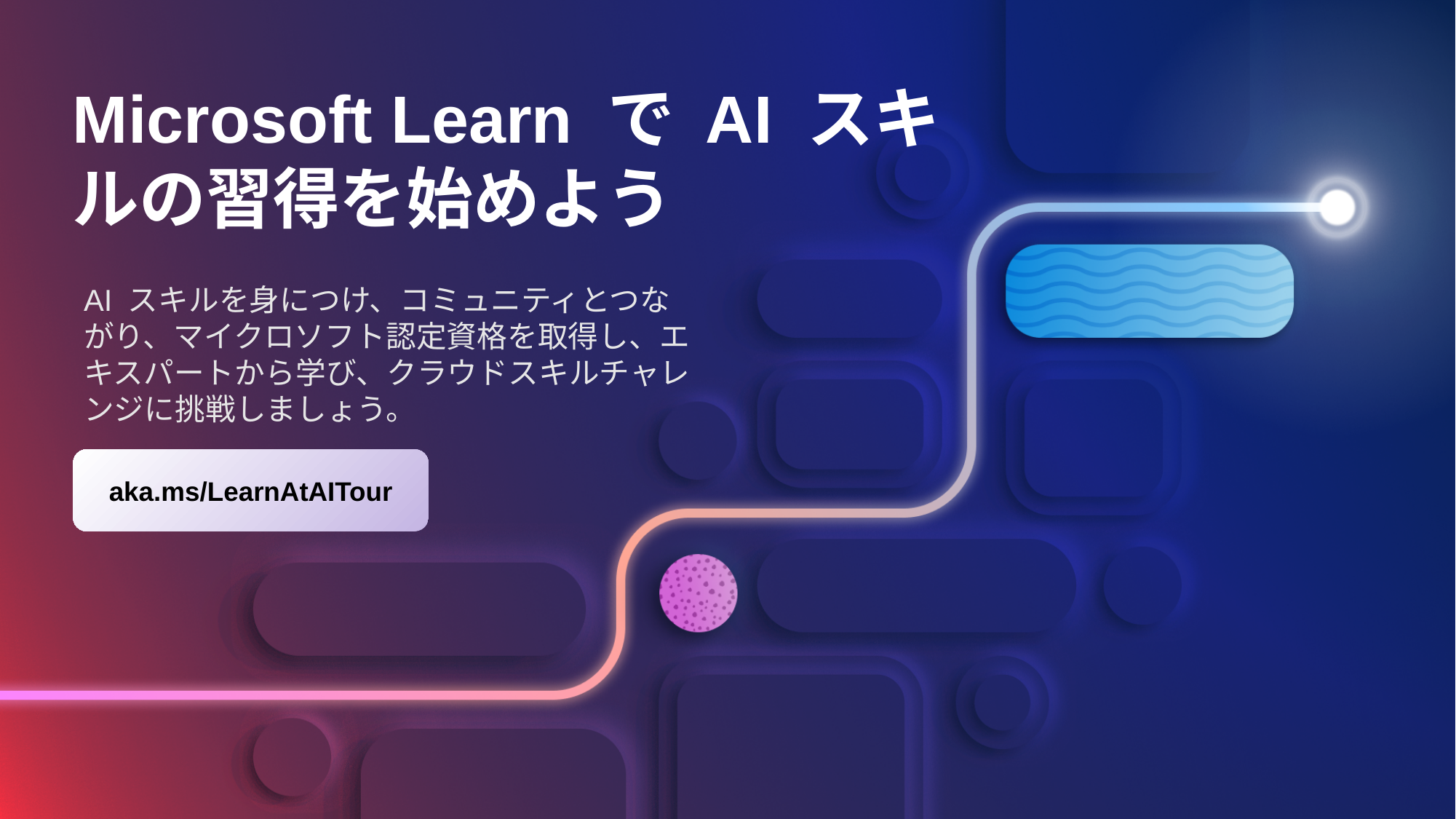

Microsoft Learn で AI スキルの習得を始めよう
AI スキルを身につけ、コミュニティとつながり、マイクロソフト認定資格を取得し、エキスパートから学び、クラウドスキルチャレンジに挑戦しましょう。
aka.ms/LearnAtAITour